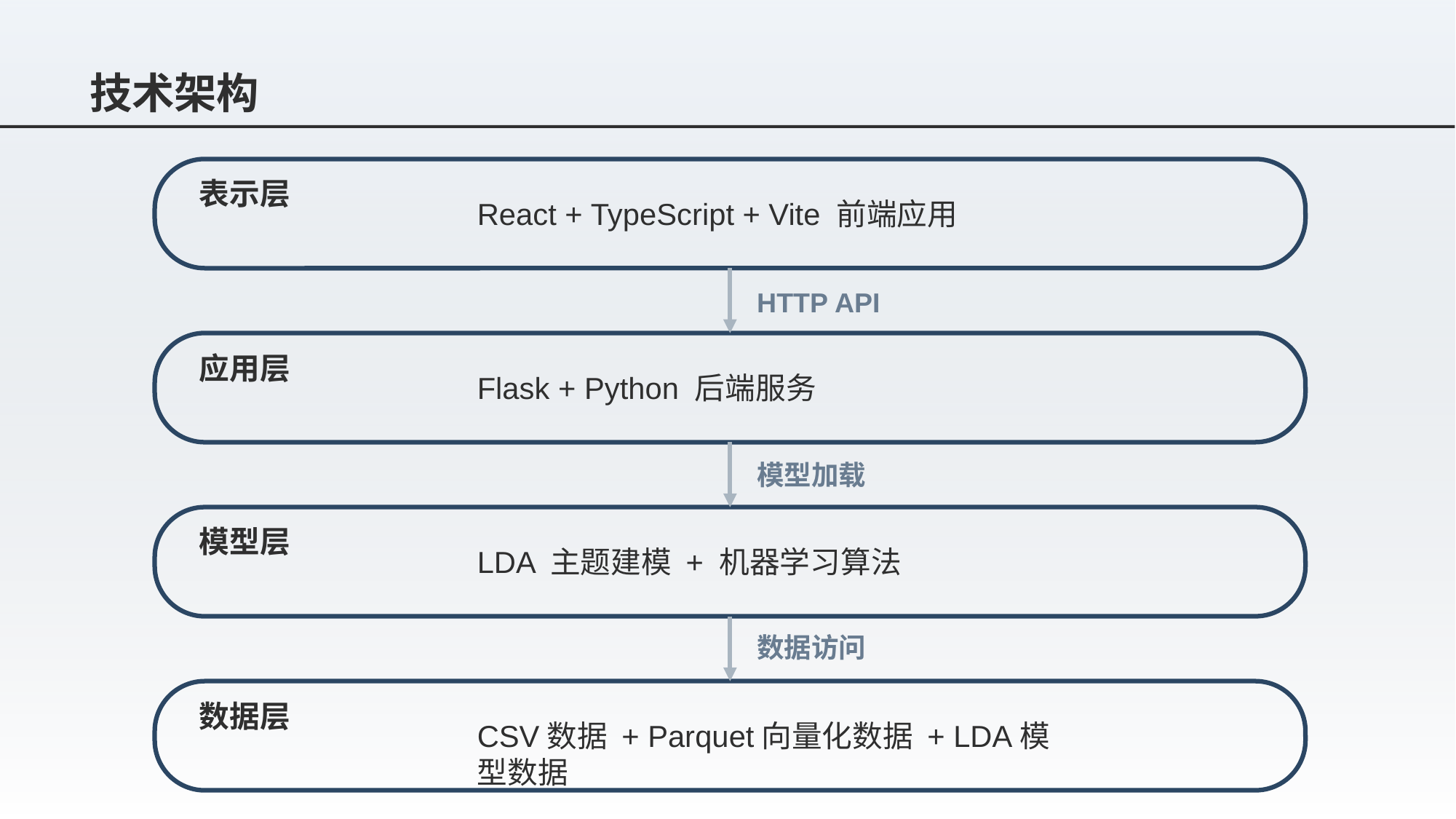

# 技术架构

表示层
React + TypeScript + Vite 前端应用
HTTP API

应用层
Flask + Python 后端服务
模型加载

模型层
LDA 主题建模 + 机器学习算法
数据访问

数据层
CSV数据 + Parquet向量化数据 + LDA模型数据